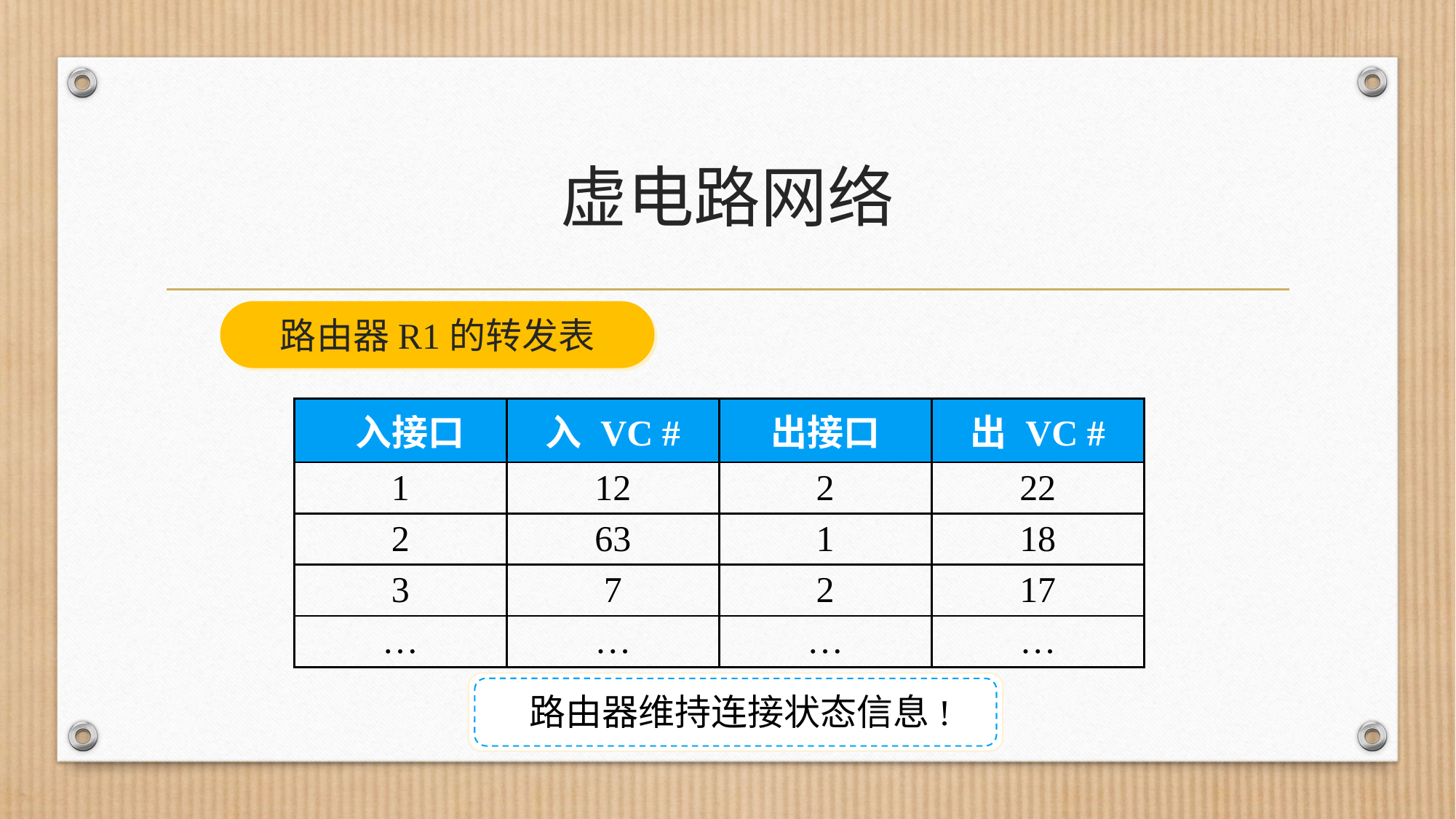

# 虚电路网络
路由器R1的转发表
| 入接口 | 入 VC # | 出接口 | 出 VC # |
| --- | --- | --- | --- |
| 1 | 12 | 2 | 22 |
| 2 | 63 | 1 | 18 |
| 3 | 7 | 2 | 17 |
| … | … | … | … |

路由器维持连接状态信息!